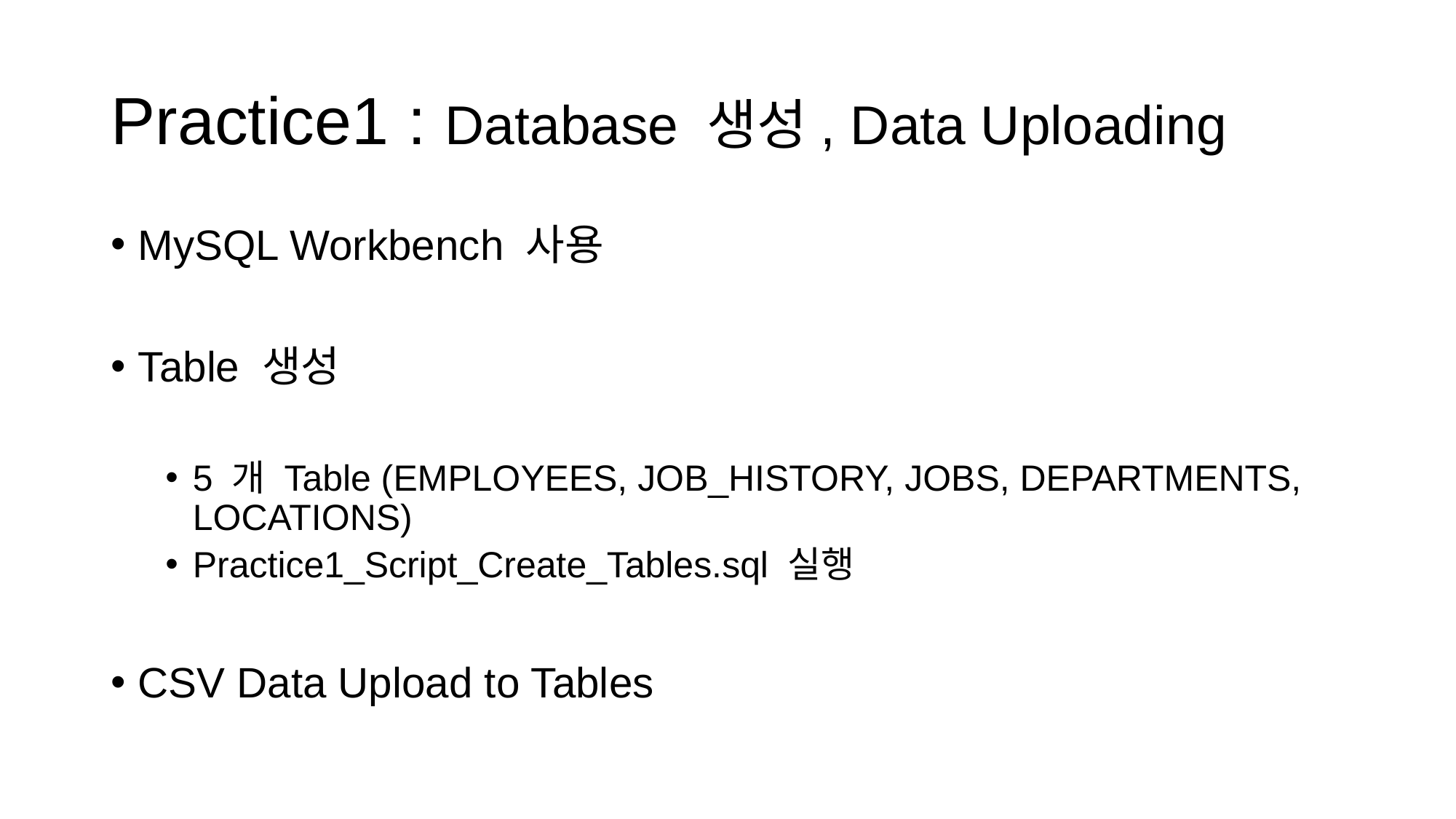

# Practice1 : Database 생성, Data Uploading
MySQL Workbench 사용

Table 생성

5 개 Table (EMPLOYEES, JOB_HISTORY, JOBS, DEPARTMENTS, LOCATIONS)
Practice1_Script_Create_Tables.sql 실행

CSV Data Upload to Tables